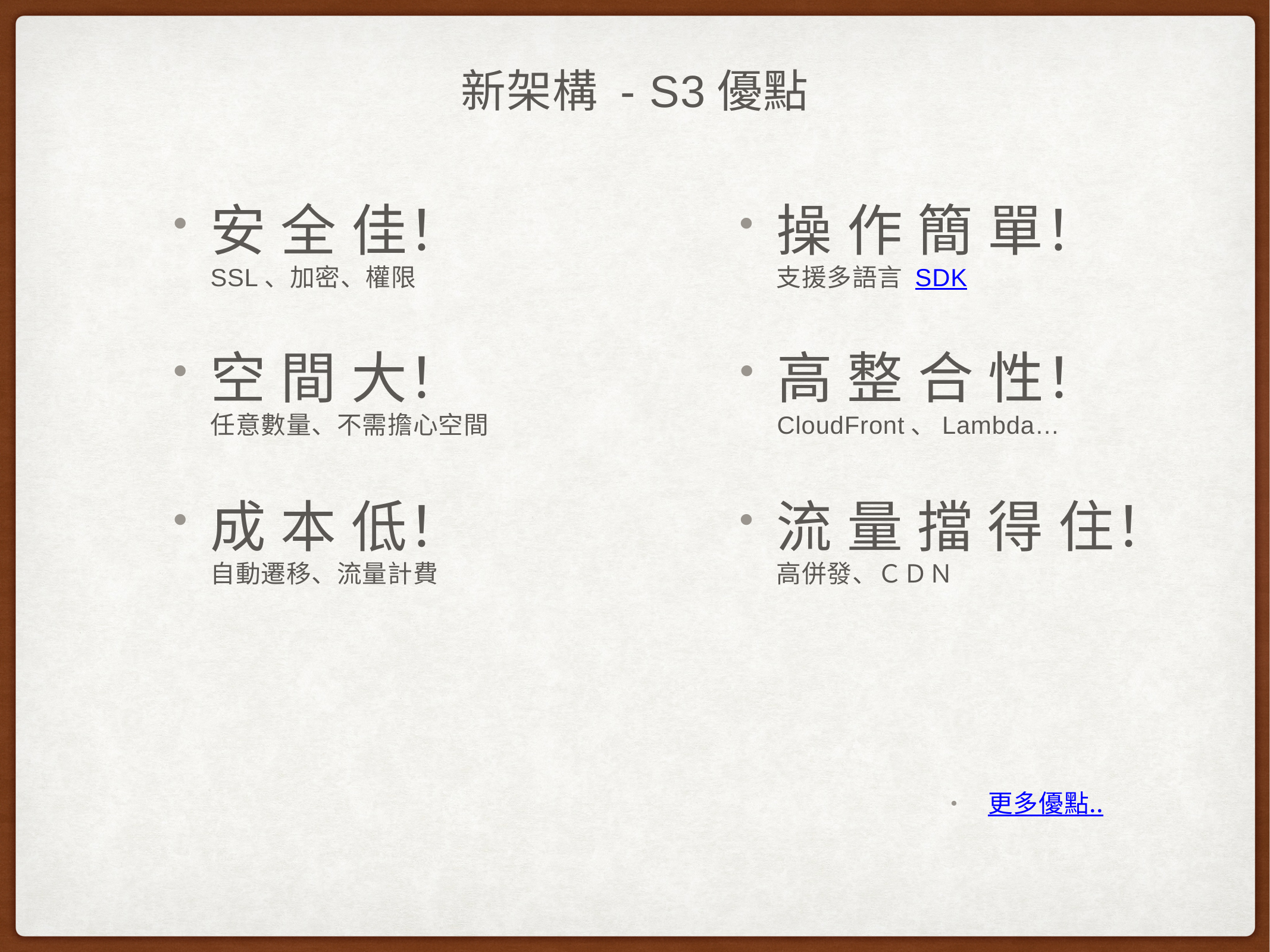

# 新架構 - S3優點
安 全 佳！
SSL、加密、權限
操 作 簡 單！
支援多語言 SDK
空 間 大！
任意數量、不需擔心空間
高 整 合 性！
CloudFront、Lambda…
成 本 低！
自動遷移、流量計費
流 量 擋 得 住！
高併發、ＣＤＮ
更多優點..